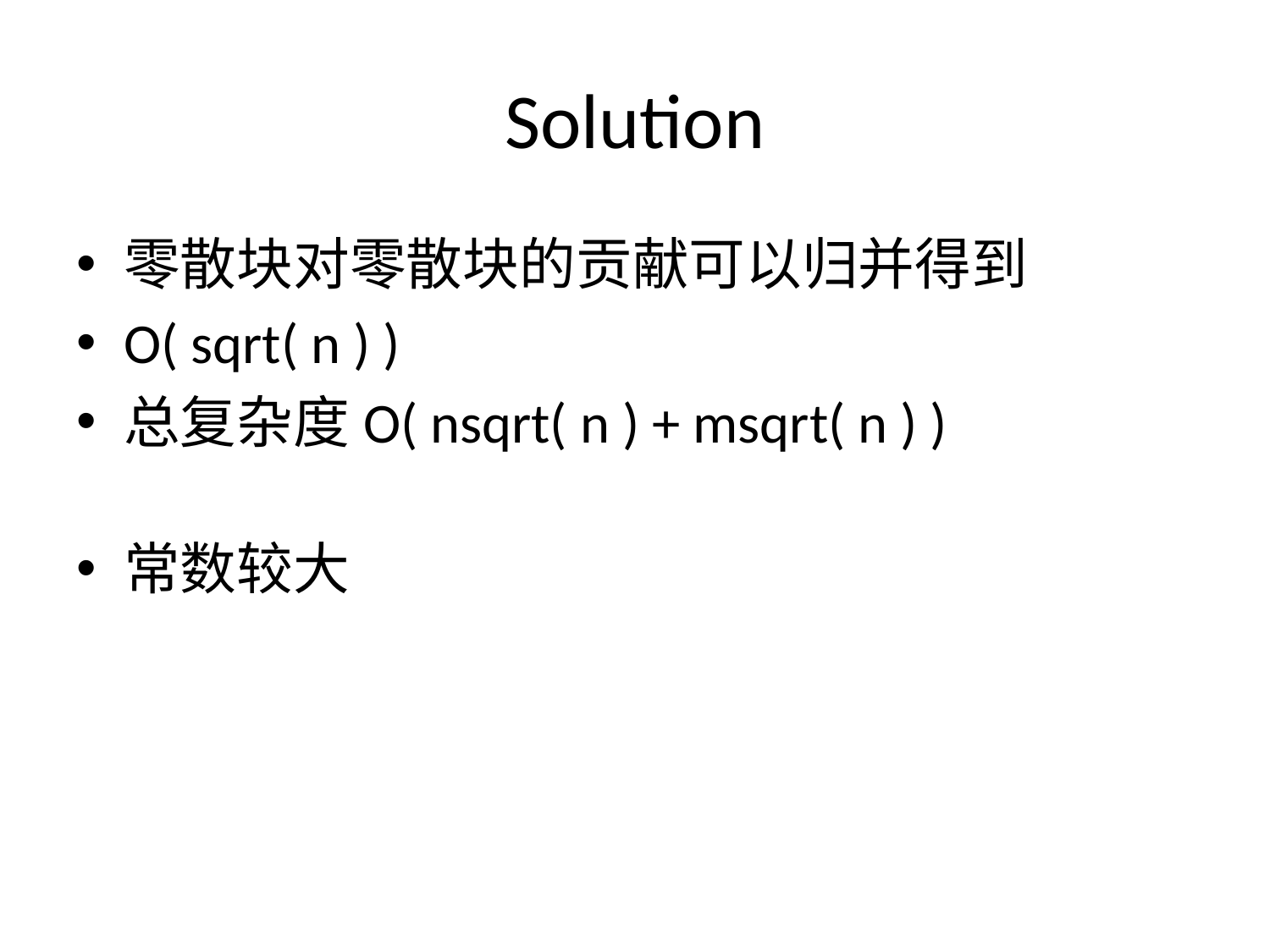

# Solution
零散块对零散块的贡献可以归并得到
O( sqrt( n ) )
总复杂度O( nsqrt( n ) + msqrt( n ) )
常数较大